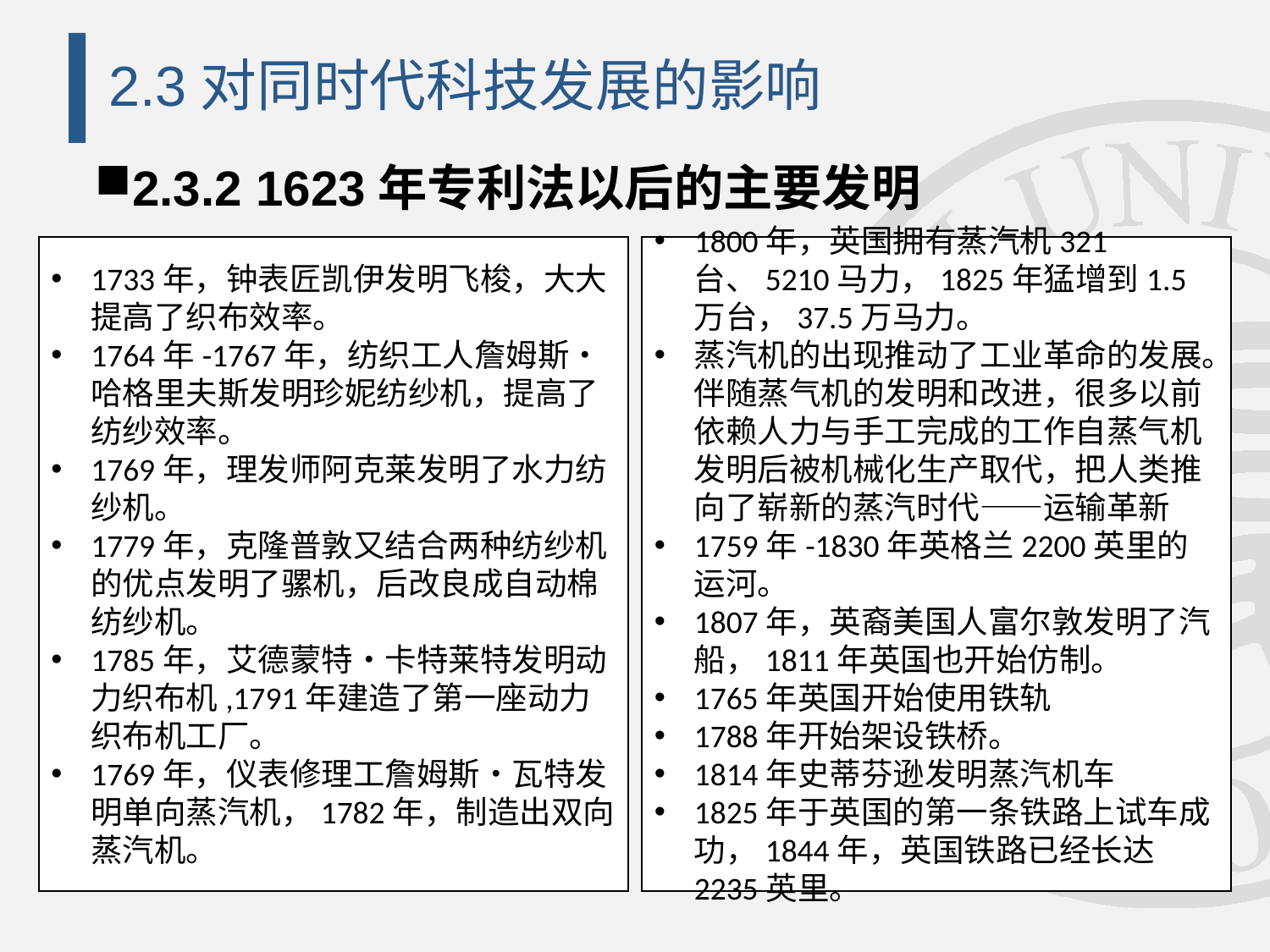

# 2.3对同时代科技发展的影响
2.3.2 1623年专利法以后的主要发明

1733年，钟表匠凯伊发明飞梭，大大提高了织布效率。
1764年-1767年，纺织工人詹姆斯•哈格里夫斯发明珍妮纺纱机，提高了纺纱效率。
1769年，理发师阿克莱发明了水力纺纱机。
1779年，克隆普敦又结合两种纺纱机的优点发明了骡机，后改良成自动棉纺纱机。
1785年，艾德蒙特•卡特莱特发明动力织布机,1791年建造了第一座动力织布机工厂。
1769年，仪表修理工詹姆斯•瓦特发明单向蒸汽机，1782年，制造出双向蒸汽机。
1800年，英国拥有蒸汽机321台、5210马力，1825年猛增到1.5万台，37.5万马力。
蒸汽机的出现推动了工业革命的发展。伴随蒸气机的发明和改进，很多以前依赖人力与手工完成的工作自蒸气机发明后被机械化生产取代，把人类推向了崭新的蒸汽时代——运输革新
1759年-1830年英格兰2200英里的运河。
1807年，英裔美国人富尔敦发明了汽船，1811年英国也开始仿制。
1765年英国开始使用铁轨
1788年开始架设铁桥。
1814年史蒂芬逊发明蒸汽机车
1825年于英国的第一条铁路上试车成功，1844年，英国铁路已经长达2235英里。